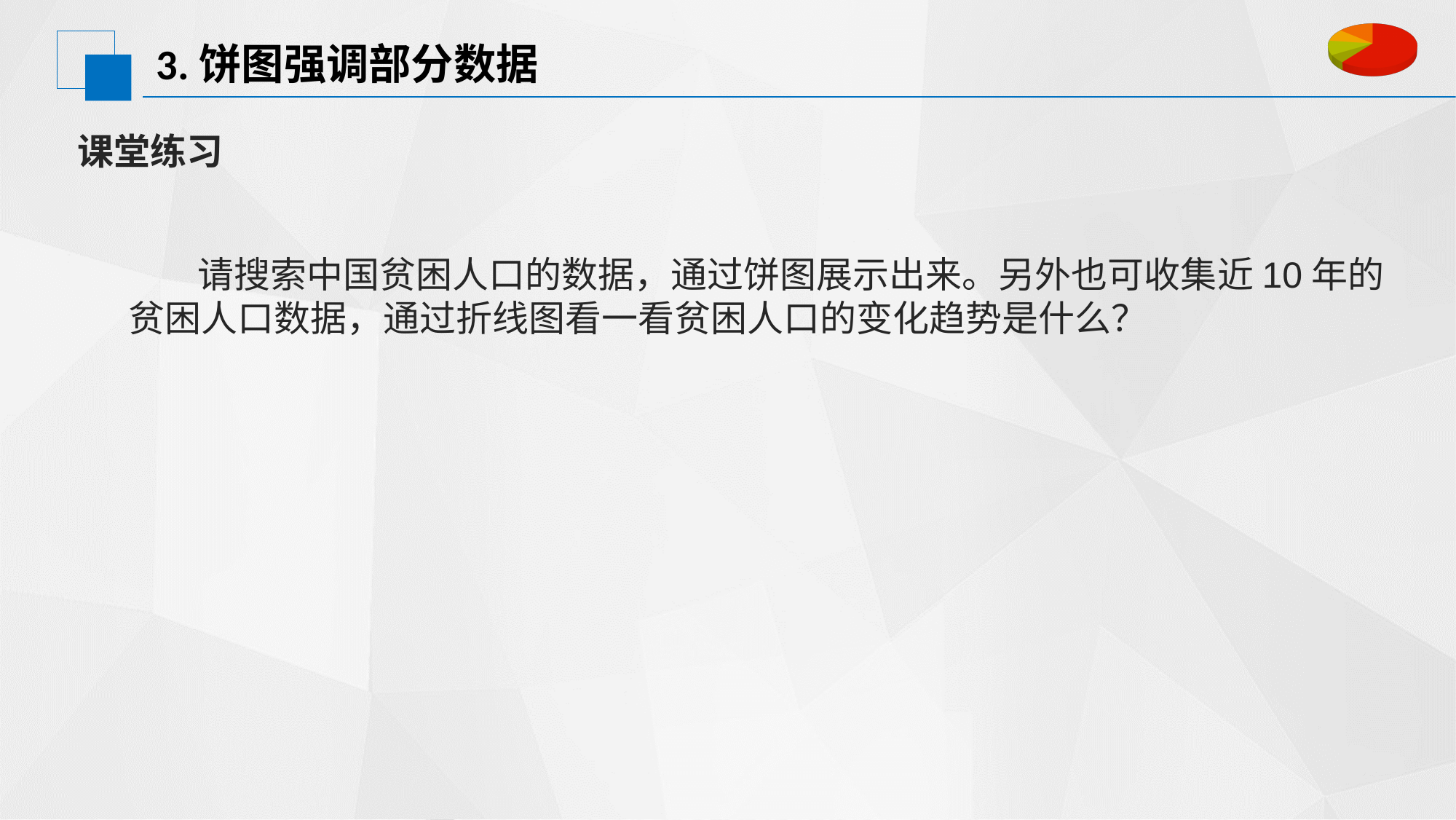

[unsupported chart]

# 3.饼图强调部分数据
课堂练习
   请搜索中国贫困人口的数据，通过饼图展示出来。另外也可收集近10年的贫困人口数据，通过折线图看一看贫困人口的变化趋势是什么？